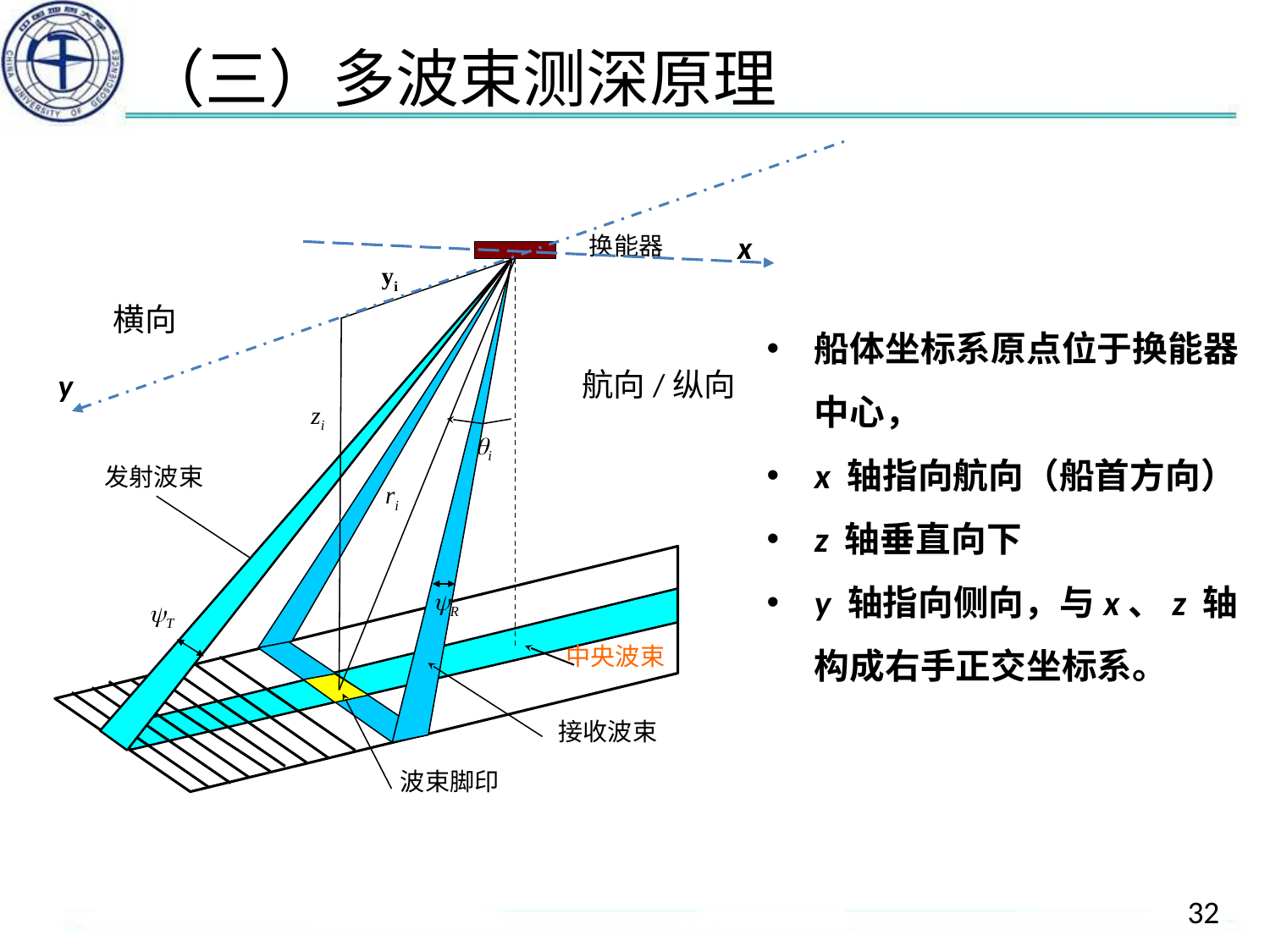

# （三）多波束测深原理
x
换能器

yi

ψR

θi
zi
ri
ψT
发射波束

接收波束

中央波束

波束脚印
横向
船体坐标系原点位于换能器中心，
x 轴指向航向（船首方向）
z 轴垂直向下
y 轴指向侧向，与x、z 轴构成右手正交坐标系。
航向/纵向
y
32